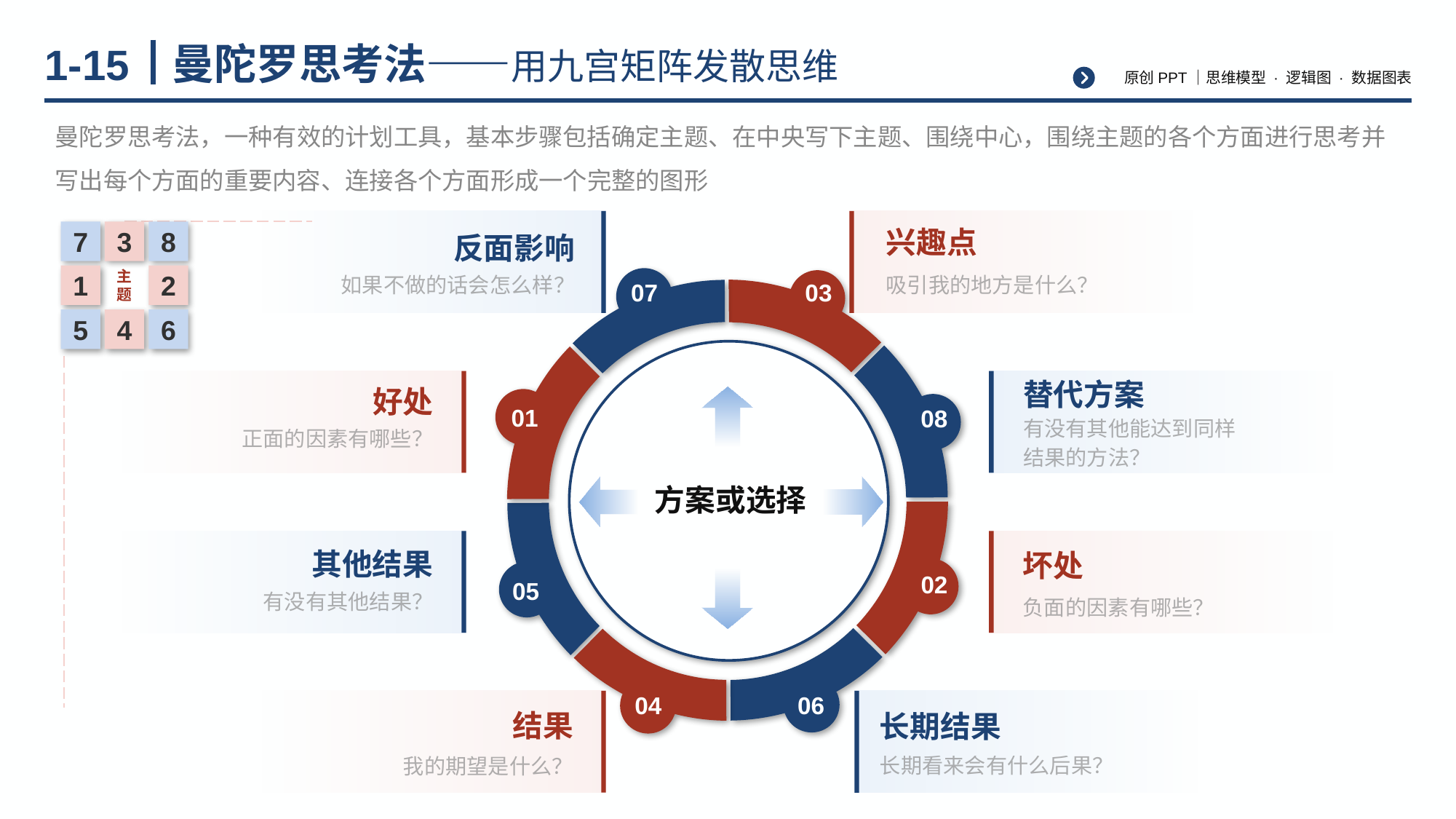

# 曼陀罗思考法——用九宫矩阵发散思维
1-15
曼陀罗思考法，一种有效的计划工具，基本步骤包括确定主题、在中央写下主题、围绕中心，围绕主题的各个方面进行思考并写出每个方面的重要内容、连接各个方面形成一个完整的图形

反面影响
如果不做的话会怎么样？

兴趣点
吸引我的地方是什么？

07
03

好处
正面的因素有哪些？

替代方案
有没有其他能达到同样结果的方法？

01
08

方案或选择

其他结果
有没有其他结果？

坏处
负面的因素有哪些？

02
05

04
06

结果
我的期望是什么？

长期结果
长期看来会有什么后果？
7
3
8
1
主题
2
5
4
6